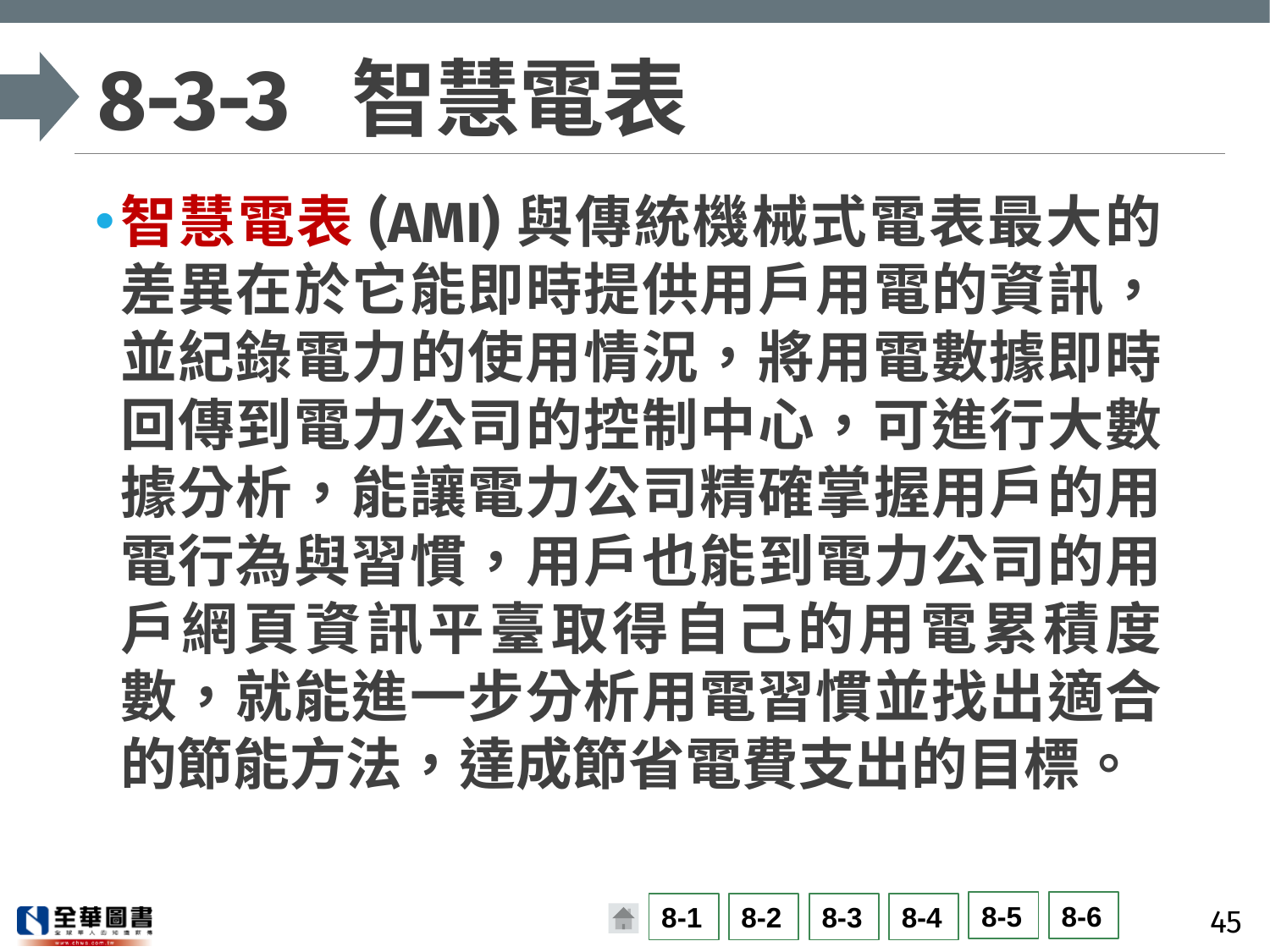

# 8-3-3	智慧電表
智慧電表(AMI)與傳統機械式電表最大的差異在於它能即時提供用戶用電的資訊，並紀錄電力的使用情況，將用電數據即時回傳到電力公司的控制中心，可進行大數據分析，能讓電力公司精確掌握用戶的用電行為與習慣，用戶也能到電力公司的用戶網頁資訊平臺取得自己的用電累積度數，就能進一步分析用電習慣並找出適合的節能方法，達成節省電費支出的目標。
45